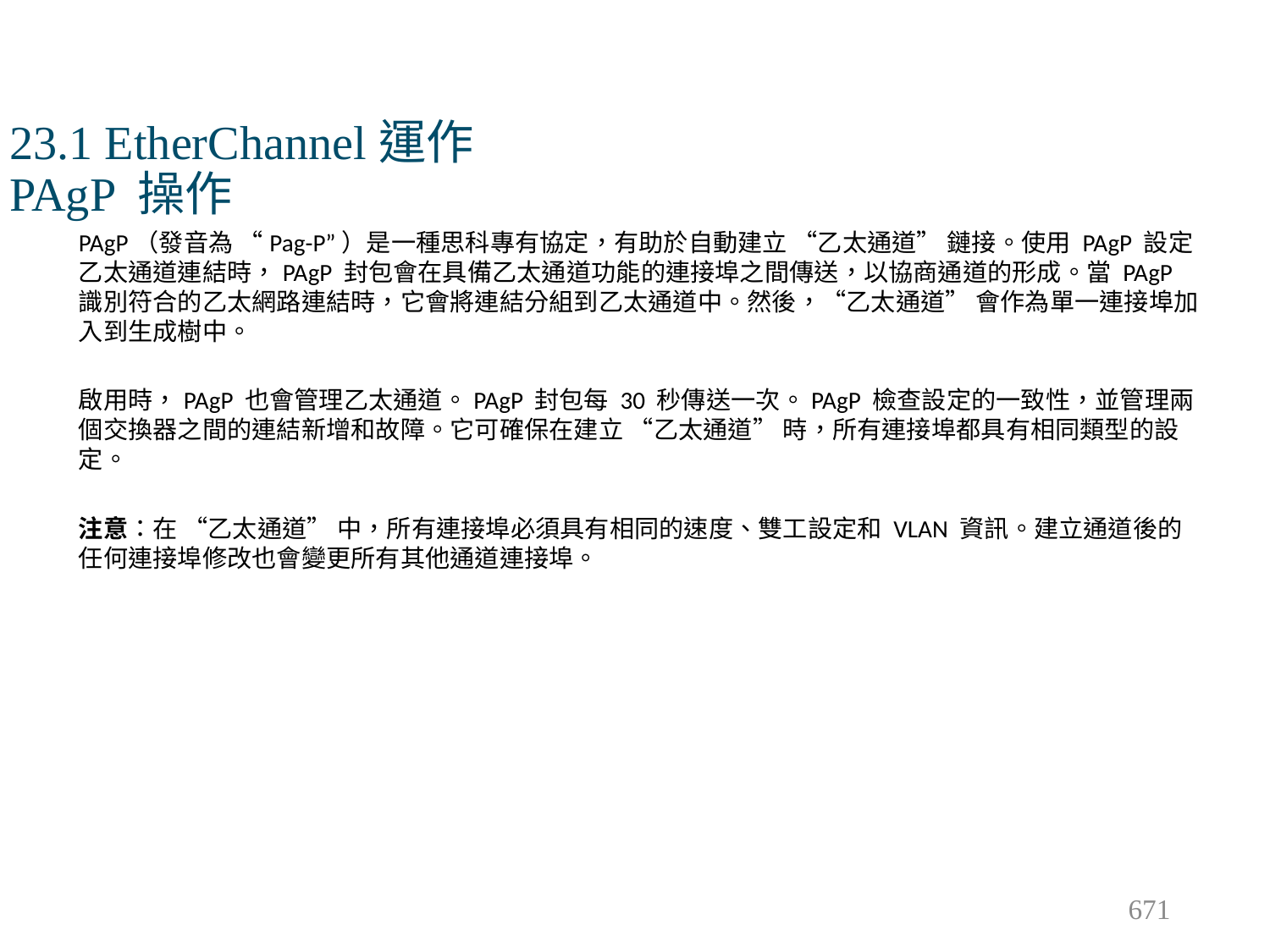

# 23.1 EtherChannel運作 PAgP 操作
PAgP（發音為 “Pag-P”）是一種思科專有協定，有助於自動建立 “乙太通道” 鏈接。使用 PAgP 設定乙太通道連結時，PAgP 封包會在具備乙太通道功能的連接埠之間傳送，以協商通道的形成。當 PAgP 識別符合的乙太網路連結時，它會將連結分組到乙太通道中。然後，“乙太通道” 會作為單一連接埠加入到生成樹中。

啟用時，PAgP 也會管理乙太通道。PAgP 封包每 30 秒傳送一次。PAgP 檢查設定的一致性，並管理兩個交換器之間的連結新增和故障。它可確保在建立 “乙太通道” 時，所有連接埠都具有相同類型的設定。

注意：在 “乙太通道” 中，所有連接埠必須具有相同的速度、雙工設定和 VLAN 資訊。建立通道後的任何連接埠修改也會變更所有其他通道連接埠。

671